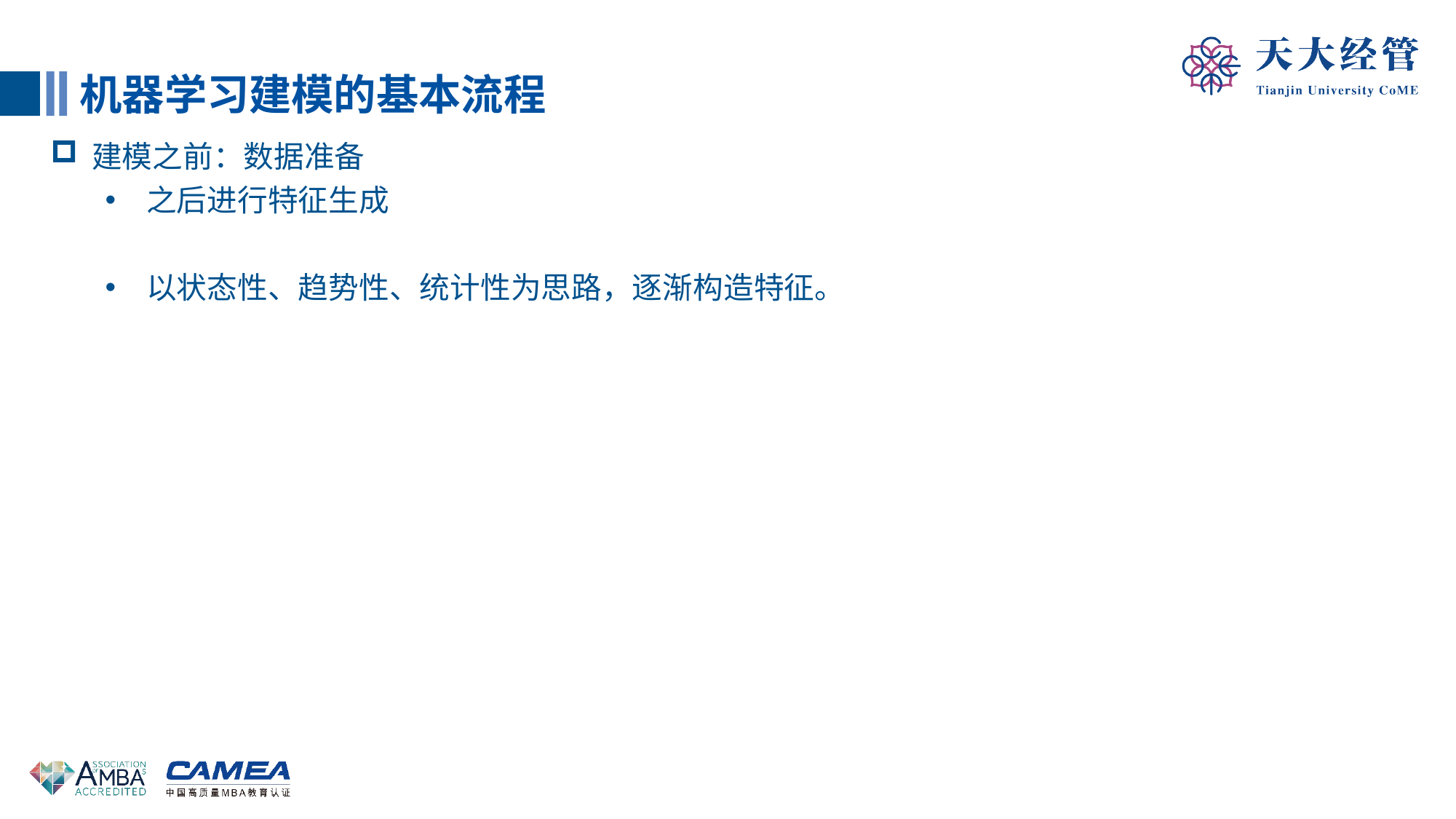

机器学习建模的基本流程

建模之前：数据准备
之后进行特征生成

以状态性、趋势性、统计性为思路，逐渐构造特征。